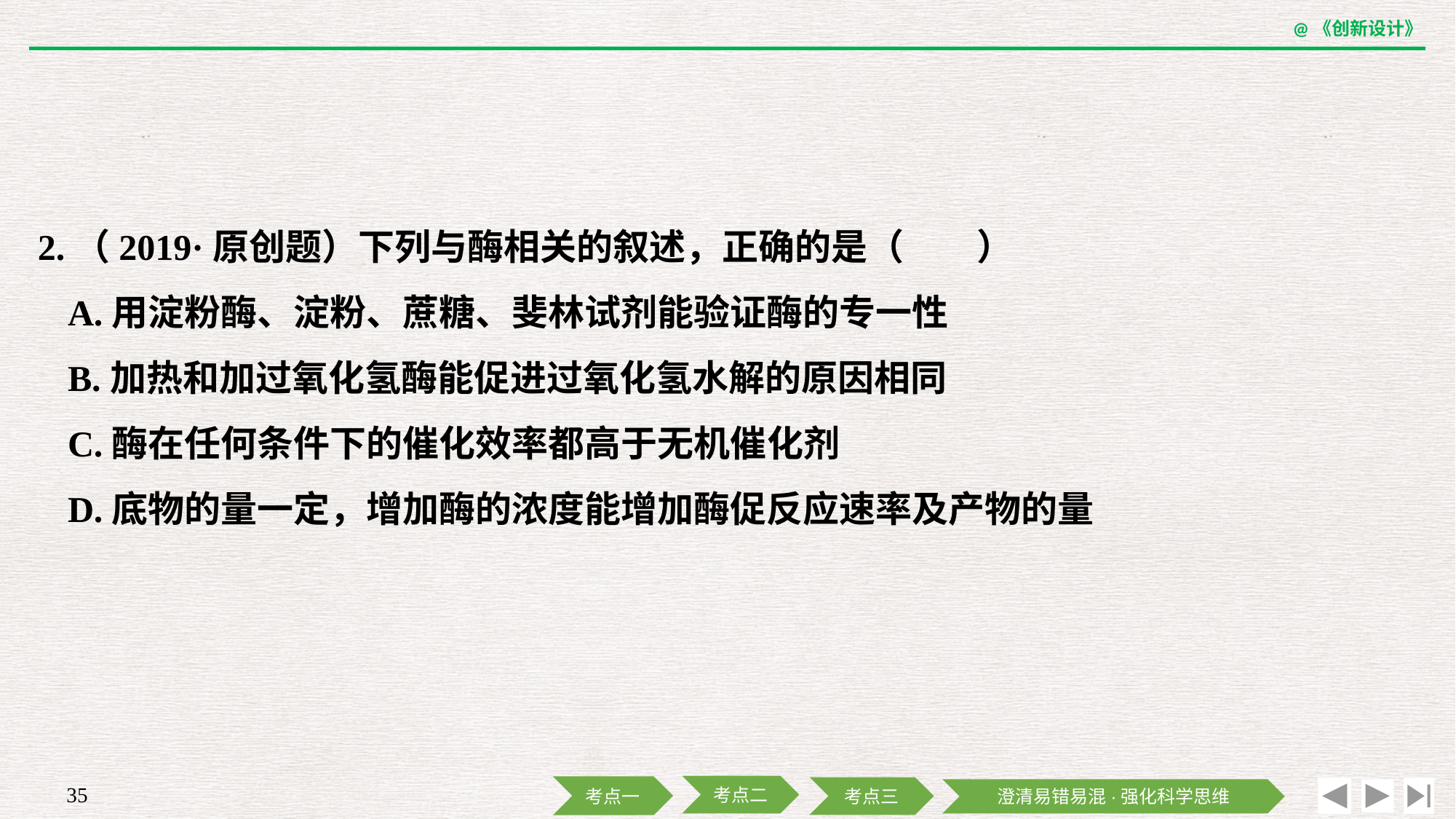

2.（2019·原创题）下列与酶相关的叙述，正确的是（　　）
A.用淀粉酶、淀粉、蔗糖、斐林试剂能验证酶的专一性
B.加热和加过氧化氢酶能促进过氧化氢水解的原因相同
C.酶在任何条件下的催化效率都高于无机催化剂
D.底物的量一定，增加酶的浓度能增加酶促反应速率及产物的量